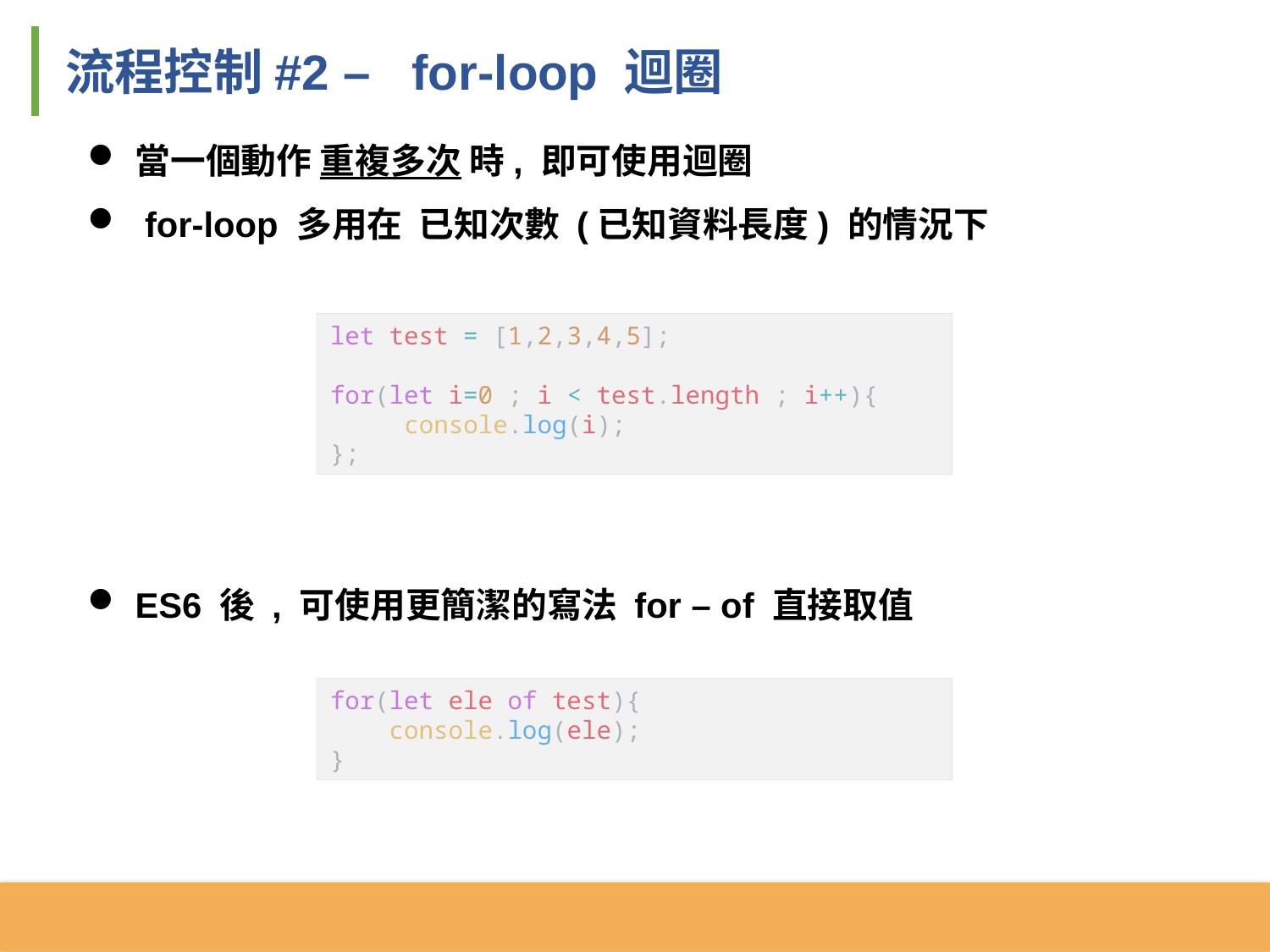

流程控制#2 –   for-loop 迴圈
當一個動作 重複多次 時, 即可使用迴圈
 for-loop 多用在  已知次數 (已知資料長度) 的情況下

ES6 後 , 可使用更簡潔的寫法 for – of 直接取值
let test = [1,2,3,4,5];
for(let i=0 ; i < test.length ; i++){
     console.log(i);
};
for(let ele of test){
    console.log(ele);
}